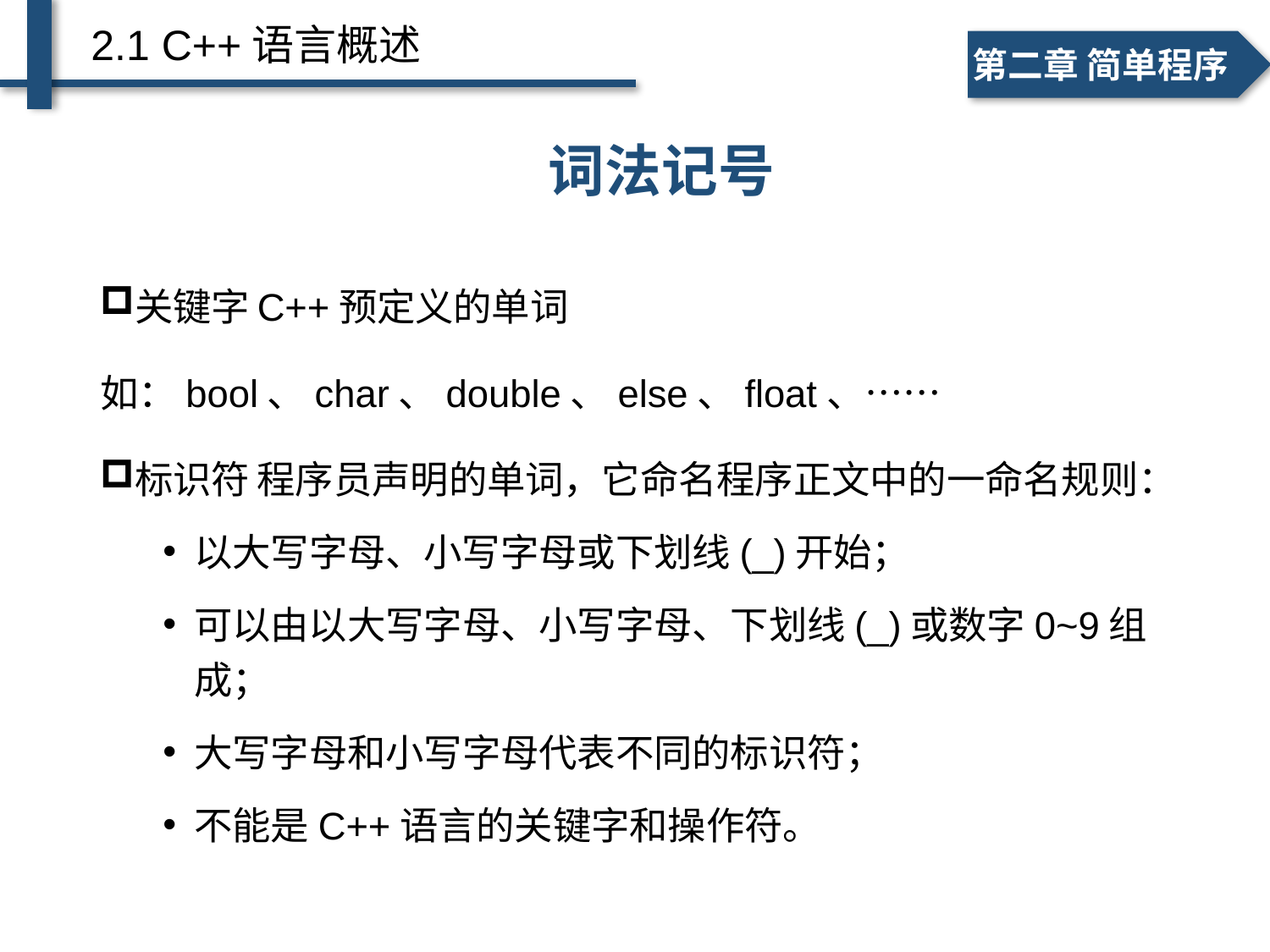

2.1 C++语言概述
一、个人简介
二、学术成绩

第二章 简单程序

词法记号
关键字	C++预定义的单词
如：bool、char、double、else、float、……
标识符	程序员声明的单词，它命名程序正文中的一命名规则：
以大写字母、小写字母或下划线(_)开始；
可以由以大写字母、小写字母、下划线(_)或数字0~9组成；
大写字母和小写字母代表不同的标识符；
不能是C++语言的关键字和操作符。

84